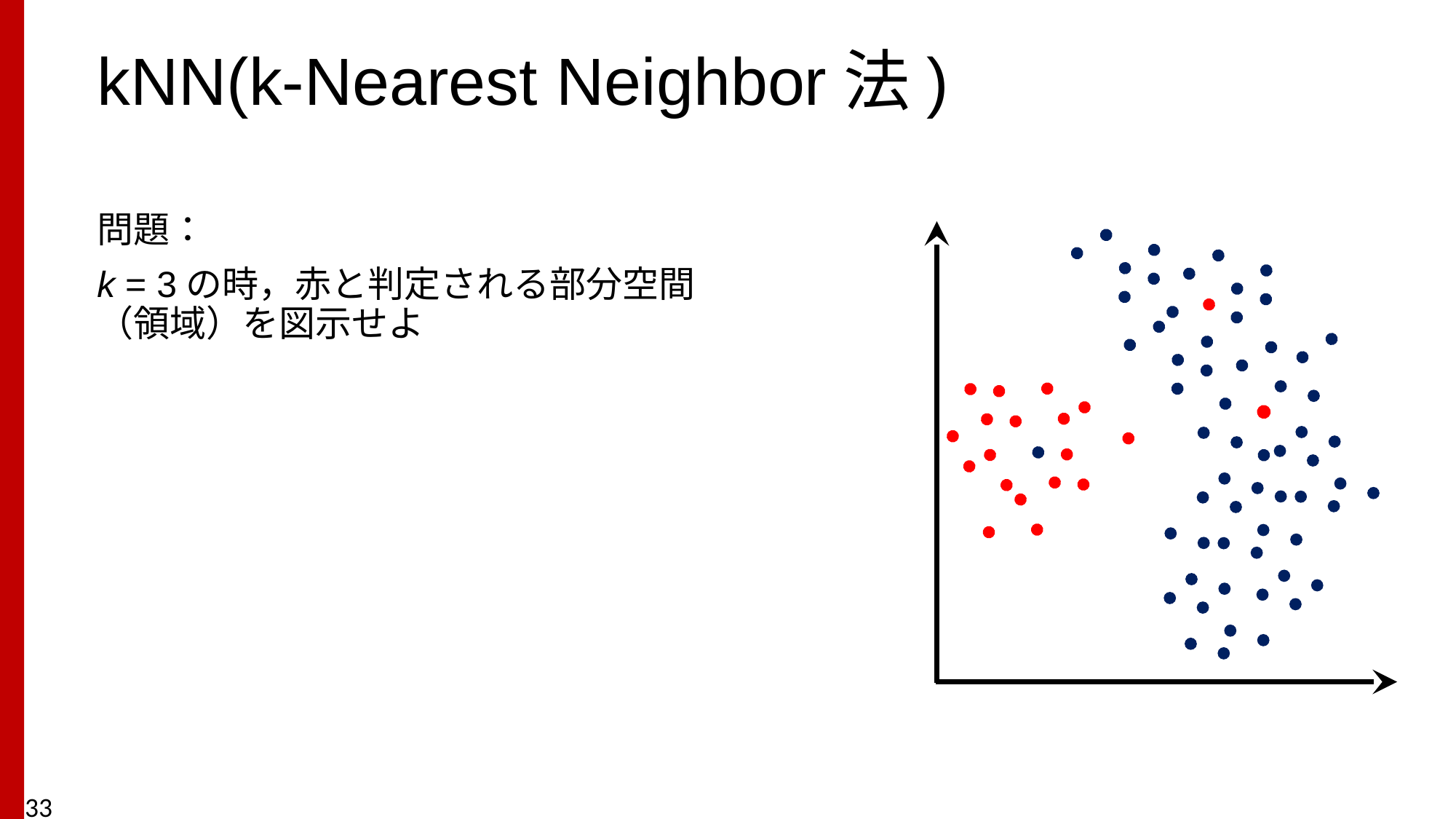

# kNN(k-Nearest Neighbor法)
問題：
k = 3の時，赤と判定される部分空間　　（領域）を図示せよ

33